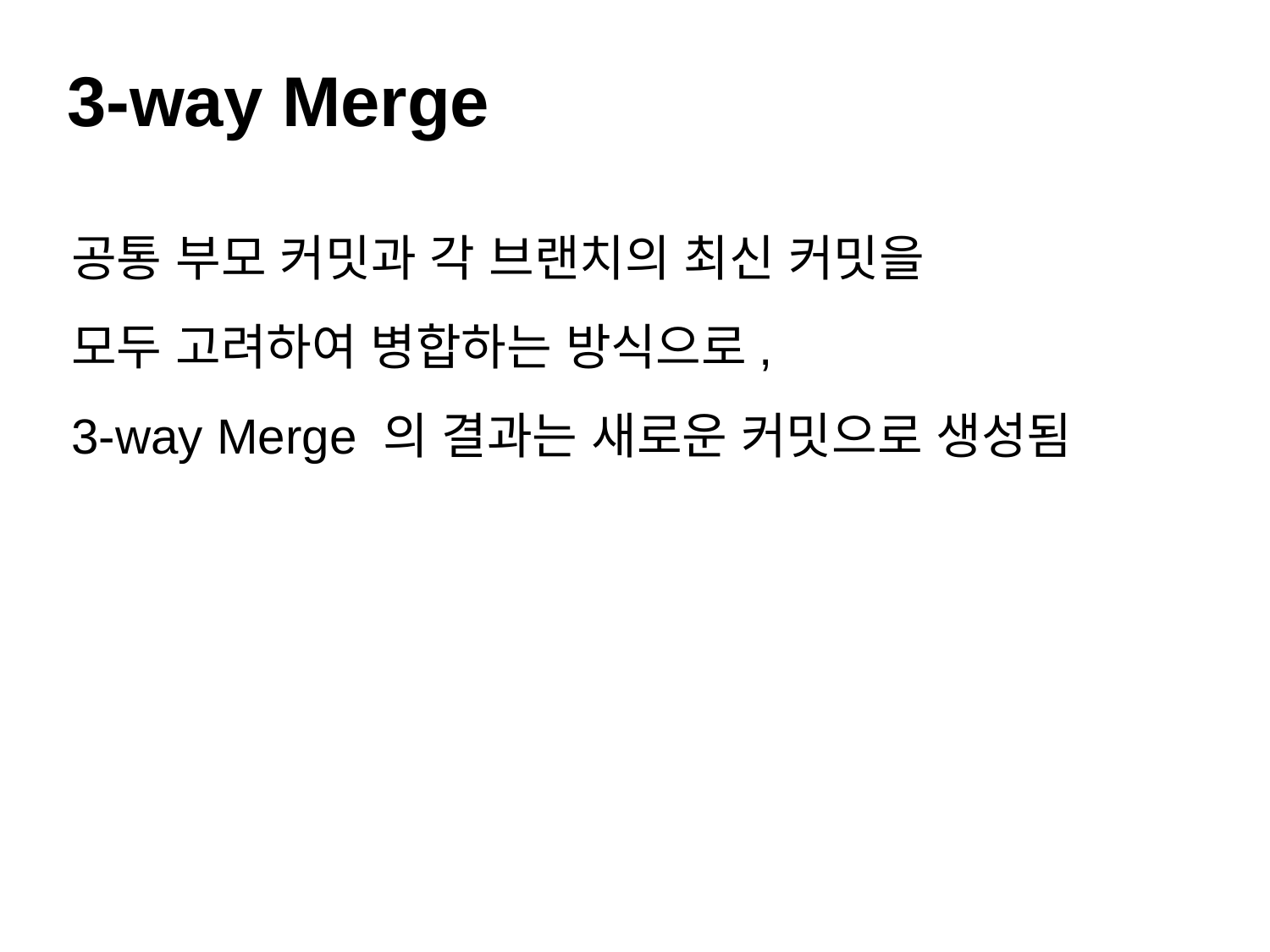

#
3-way Merge
공통 부모 커밋과 각 브랜치의 최신 커밋을
모두 고려하여 병합하는 방식으로,
3-way Merge 의 결과는 새로운 커밋으로 생성됨